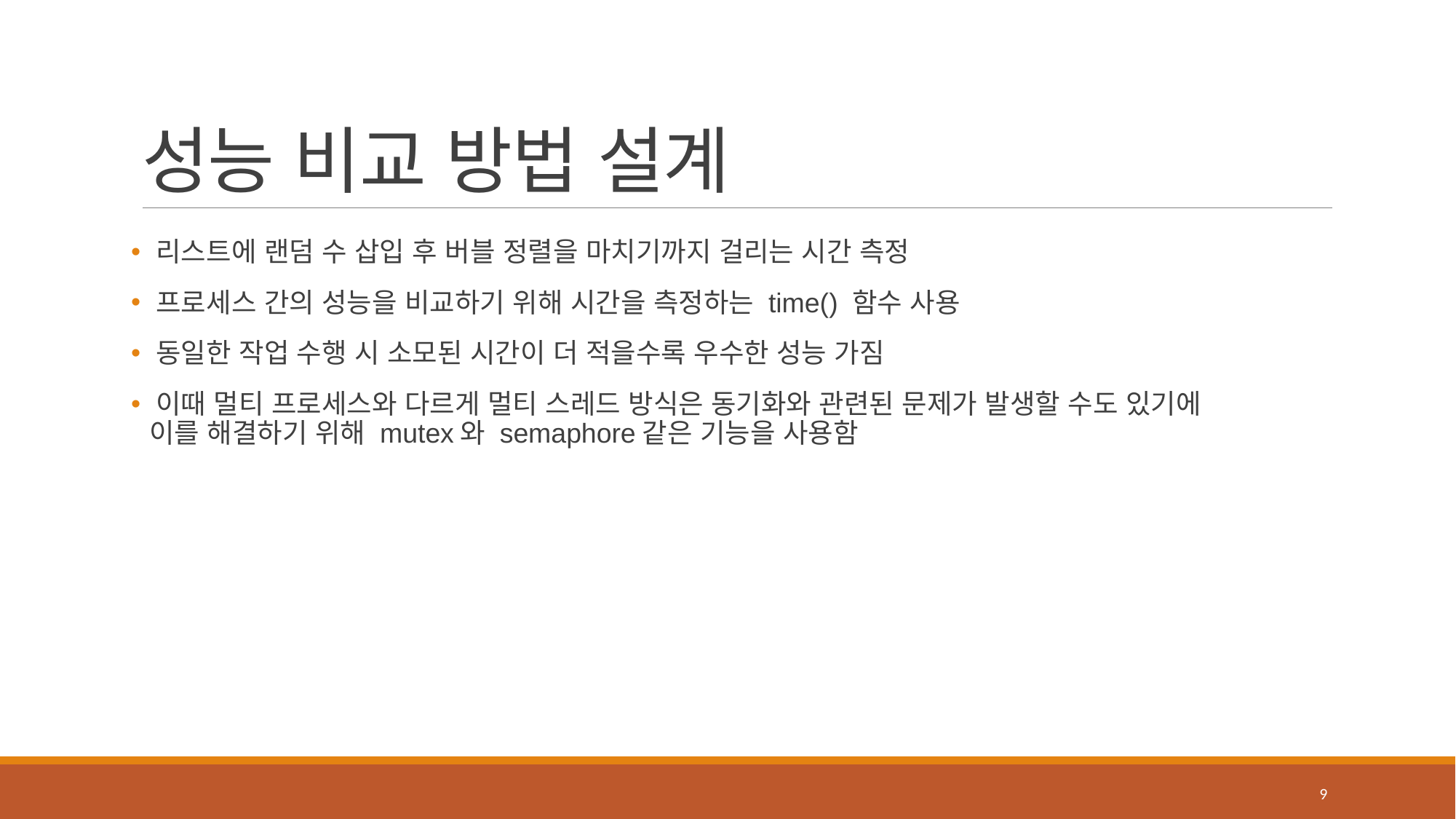

# 성능 비교 방법 설계
 리스트에 랜덤 수 삽입 후 버블 정렬을 마치기까지 걸리는 시간 측정
 프로세스 간의 성능을 비교하기 위해 시간을 측정하는 time() 함수 사용
 동일한 작업 수행 시 소모된 시간이 더 적을수록 우수한 성능 가짐
 이때 멀티 프로세스와 다르게 멀티 스레드 방식은 동기화와 관련된 문제가 발생할 수도 있기에
 이를 해결하기 위해 mutex와 semaphore같은 기능을 사용함
9